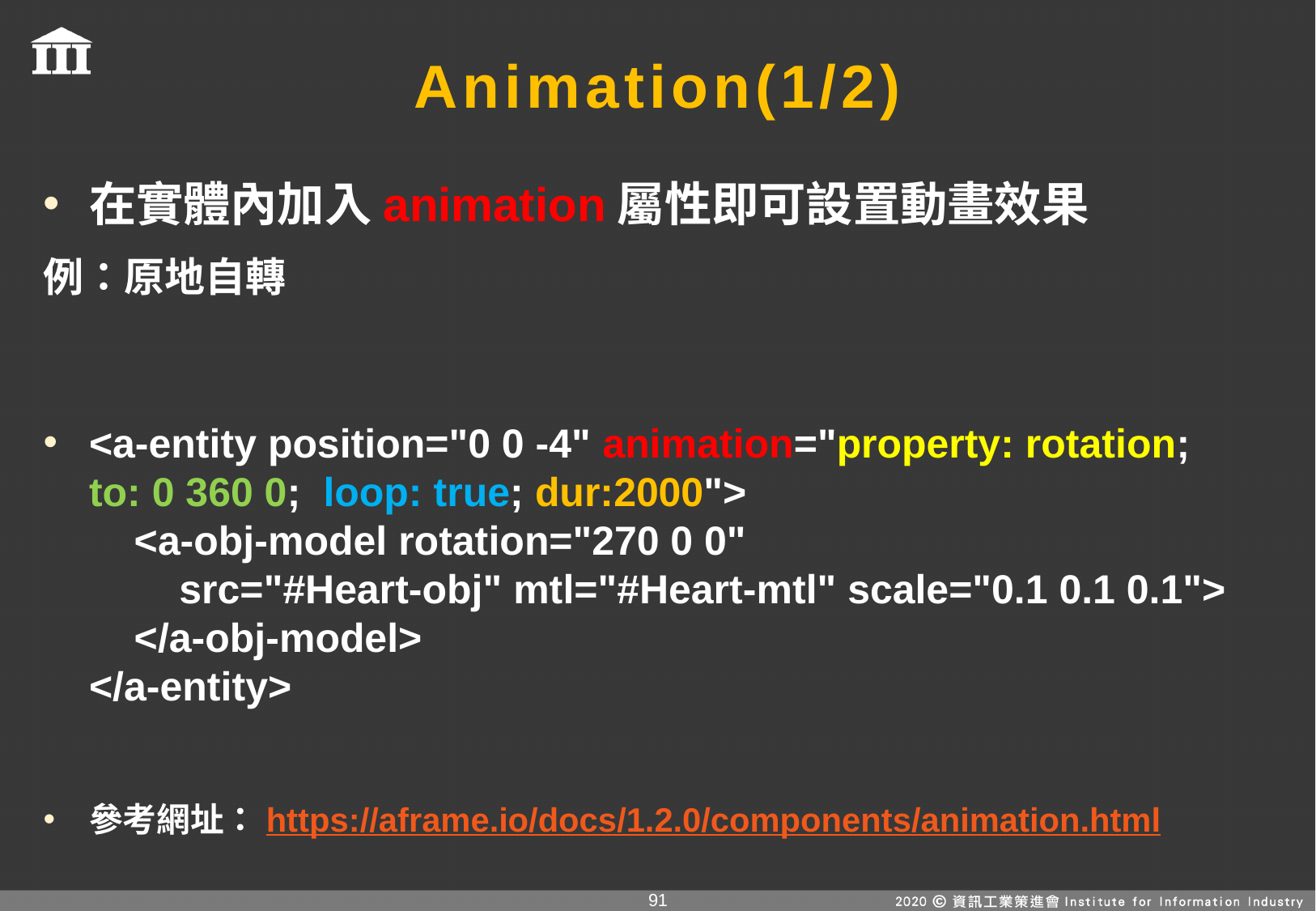

# Animation(1/2)
在實體內加入animation屬性即可設置動畫效果
例：原地自轉
<a-entity position="0 0 -4" animation="property: rotation; to: 0 360 0;  loop: true; dur:2000">
    <a-obj-model rotation="270 0 0" 
        src="#Heart-obj" mtl="#Heart-mtl" scale="0.1 0.1 0.1">
    </a-obj-model>
</a-entity>

參考網址：https://aframe.io/docs/1.2.0/components/animation.html

91